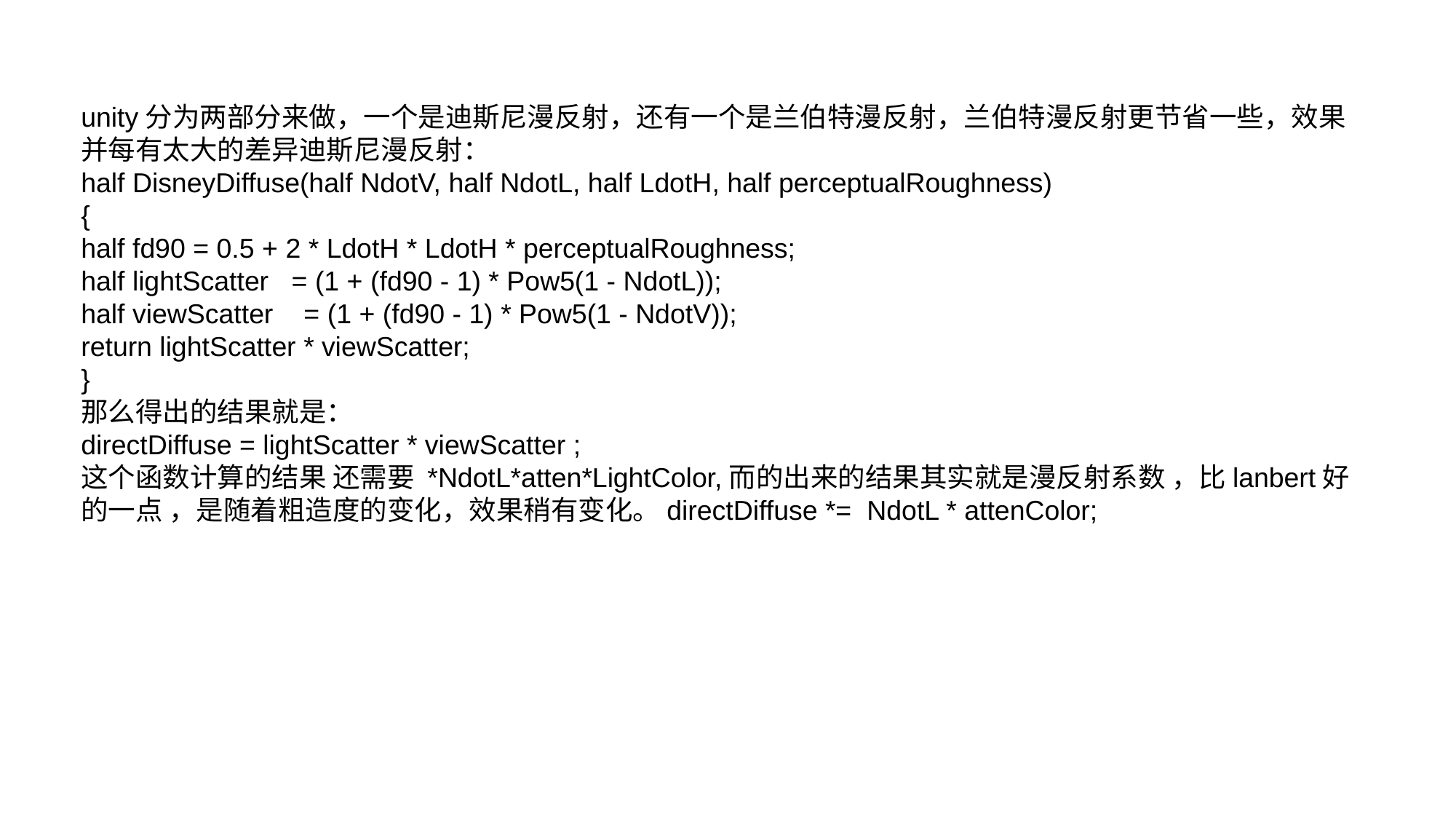

unity分为两部分来做，一个是迪斯尼漫反射，还有一个是兰伯特漫反射，兰伯特漫反射更节省一些，效果并每有太大的差异迪斯尼漫反射：
half DisneyDiffuse(half NdotV, half NdotL, half LdotH, half perceptualRoughness)
{
half fd90 = 0.5 + 2 * LdotH * LdotH * perceptualRoughness;
half lightScatter   = (1 + (fd90 - 1) * Pow5(1 - NdotL));
half viewScatter    = (1 + (fd90 - 1) * Pow5(1 - NdotV));
return lightScatter * viewScatter;
}
那么得出的结果就是：
directDiffuse = lightScatter * viewScatter ;
这个函数计算的结果 还需要 *NdotL*atten*LightColor,而的出来的结果其实就是漫反射系数 ，比lanbert好的一点 ，是随着粗造度的变化，效果稍有变化。directDiffuse *=  NdotL * attenColor;